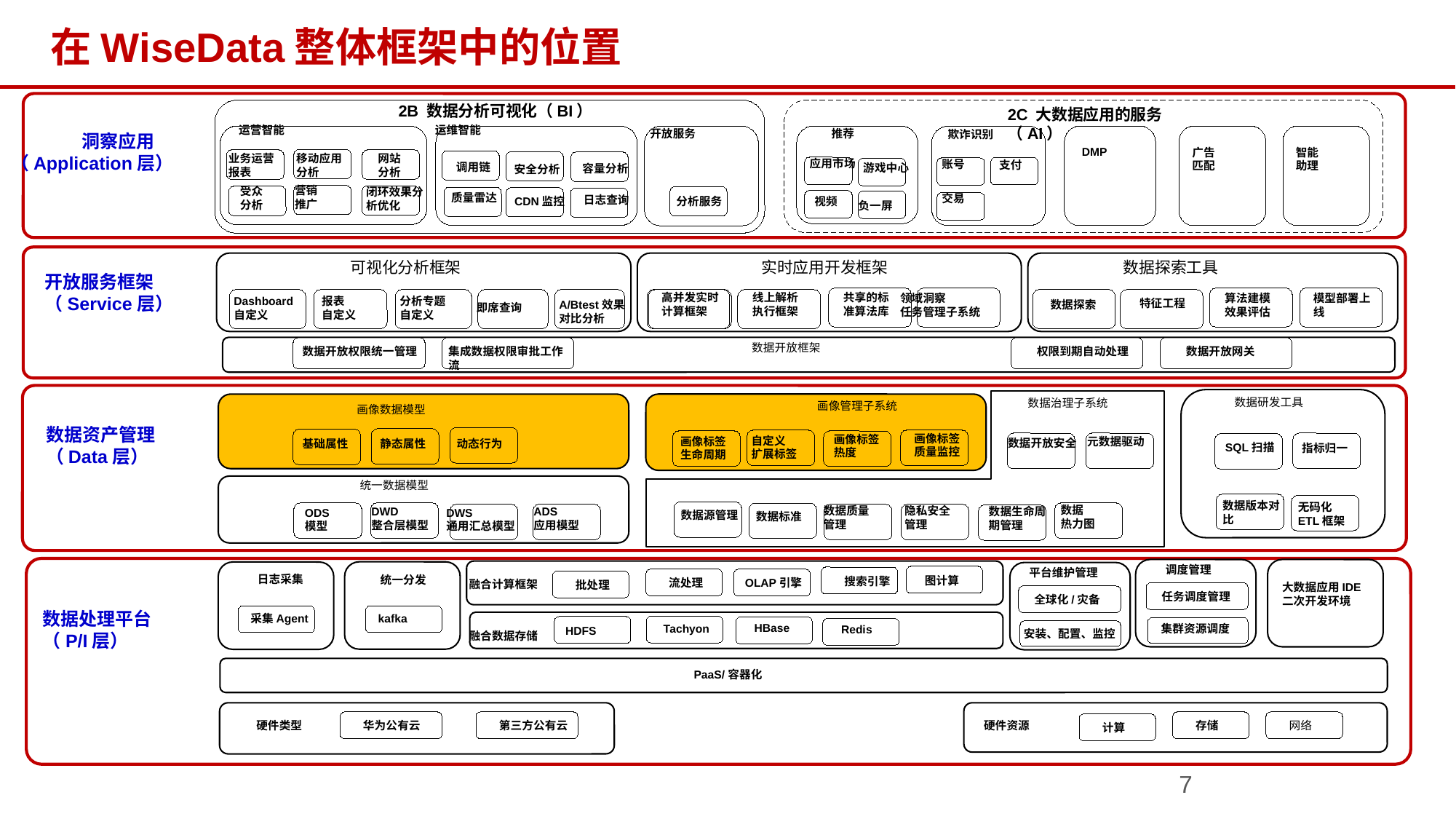

# 在WiseData整体框架中的位置
2B 数据分析可视化（BI）

2C 大数据应用的服务（AI）

运维智能
运营智能
推荐
开放服务
欺诈识别
洞察应用
（Application层）

DMP
广告
匹配
智能
助理
移动应用
分析
网站
分析
业务运营
报表

应用市场

账号

支付

调用链
游戏中心
容量分析
安全分析

营销
推广
受众
分析
闭环效果分析优化
质量雷达
交易

日志查询

视频
CDN监控

分析服务

负一屏

可视化分析框架
实时应用开发框架
数据探索工具
开放服务框架
（Service层）
高并发实时计算框架
线上解析
执行框架
共享的标准算法库
模型部署上线
算法建模效果评估
领域洞察
任务管理子系统

Dashboard
自定义
报表
自定义
分析专题
自定义
特征工程

数据探索
A/Btest效果对比分析
即席查询

数据开放权限统一管理

集成数据权限审批工作流

数据开放框架

权限到期自动处理

数据开放网关

数据治理子系统

数据研发工具
画像管理子系统

画像数据模型
数据资产管理
（Data层）
画像标签
质量监控
画像标签
热度
自定义
扩展标签
画像标签
生命周期

元数据驱动

数据开放安全
静态属性
动态行为
基础属性

SQL扫描

指标归一
统一数据模型

数据版本对比
无码化
ETL框架

数据
热力图
数据质量
管理
隐私安全
管理
数据生命周期管理
DWD
整合层模型
ADS
应用模型
ODS
模型
DWS
通用汇总模型
数据源管理

数据标准

调度管理

平台维护管理

图计算

搜索引擎
OLAP引擎

日志采集
统一分发
流处理

批处理

融合计算框架
大数据应用IDE二次开发环境
任务调度管理

全球化/灾备

数据处理平台
（P/I层）
kafka

采集Agent

HBase
集群资源调度
Tachyon
Redis

HDFS

安装、配置、监控

融合数据存储

PaaS/容器化

华为公有云
第三方公有云
存储
网络

硬件资源
硬件类型
计算